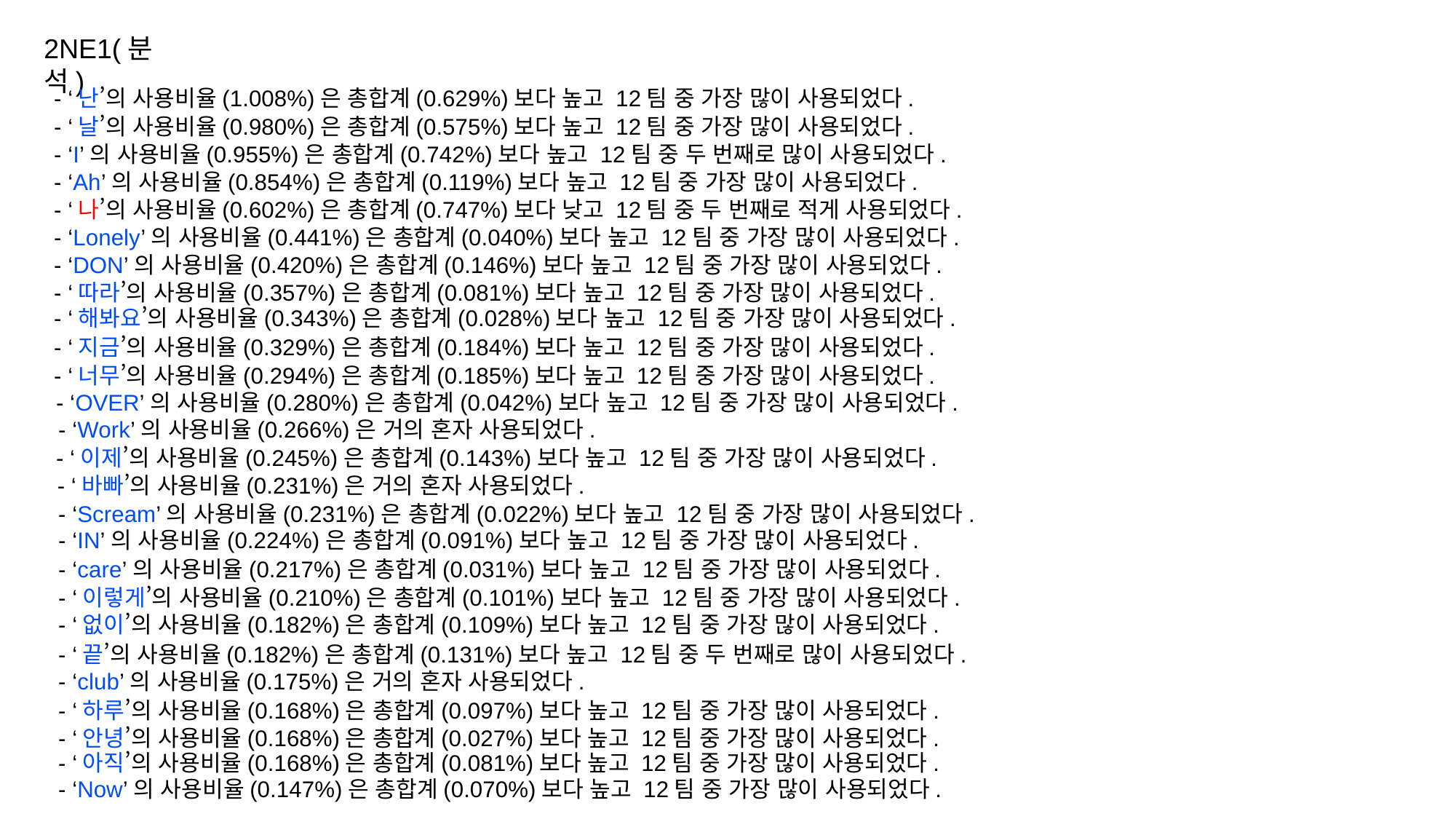

2NE1(분석)
- ‘난’의 사용비율(1.008%)은 총합계(0.629%)보다 높고 12팀 중 가장 많이 사용되었다.
- ‘날’의 사용비율(0.980%)은 총합계(0.575%)보다 높고 12팀 중 가장 많이 사용되었다.
- ‘I’의 사용비율(0.955%)은 총합계(0.742%)보다 높고 12팀 중 두 번째로 많이 사용되었다.
- ‘Ah’의 사용비율(0.854%)은 총합계(0.119%)보다 높고 12팀 중 가장 많이 사용되었다.
- ‘나’의 사용비율(0.602%)은 총합계(0.747%)보다 낮고 12팀 중 두 번째로 적게 사용되었다.
- ‘Lonely’의 사용비율(0.441%)은 총합계(0.040%)보다 높고 12팀 중 가장 많이 사용되었다.
- ‘DON’의 사용비율(0.420%)은 총합계(0.146%)보다 높고 12팀 중 가장 많이 사용되었다.
- ‘따라’의 사용비율(0.357%)은 총합계(0.081%)보다 높고 12팀 중 가장 많이 사용되었다.
- ‘해봐요’의 사용비율(0.343%)은 총합계(0.028%)보다 높고 12팀 중 가장 많이 사용되었다.
- ‘지금’의 사용비율(0.329%)은 총합계(0.184%)보다 높고 12팀 중 가장 많이 사용되었다.
- ‘너무’의 사용비율(0.294%)은 총합계(0.185%)보다 높고 12팀 중 가장 많이 사용되었다.
- ‘OVER’의 사용비율(0.280%)은 총합계(0.042%)보다 높고 12팀 중 가장 많이 사용되었다.
- ‘Work’의 사용비율(0.266%)은 거의 혼자 사용되었다.
- ‘이제’의 사용비율(0.245%)은 총합계(0.143%)보다 높고 12팀 중 가장 많이 사용되었다.
- ‘바빠’의 사용비율(0.231%)은 거의 혼자 사용되었다.
- ‘Scream’의 사용비율(0.231%)은 총합계(0.022%)보다 높고 12팀 중 가장 많이 사용되었다.
- ‘IN’의 사용비율(0.224%)은 총합계(0.091%)보다 높고 12팀 중 가장 많이 사용되었다.
- ‘care’의 사용비율(0.217%)은 총합계(0.031%)보다 높고 12팀 중 가장 많이 사용되었다.
- ‘이렇게’의 사용비율(0.210%)은 총합계(0.101%)보다 높고 12팀 중 가장 많이 사용되었다.
- ‘없이’의 사용비율(0.182%)은 총합계(0.109%)보다 높고 12팀 중 가장 많이 사용되었다.
- ‘끝’의 사용비율(0.182%)은 총합계(0.131%)보다 높고 12팀 중 두 번째로 많이 사용되었다.
- ‘club’의 사용비율(0.175%)은 거의 혼자 사용되었다.
- ‘하루’의 사용비율(0.168%)은 총합계(0.097%)보다 높고 12팀 중 가장 많이 사용되었다.
- ‘안녕’의 사용비율(0.168%)은 총합계(0.027%)보다 높고 12팀 중 가장 많이 사용되었다.
- ‘아직’의 사용비율(0.168%)은 총합계(0.081%)보다 높고 12팀 중 가장 많이 사용되었다.
- ‘Now’의 사용비율(0.147%)은 총합계(0.070%)보다 높고 12팀 중 가장 많이 사용되었다.